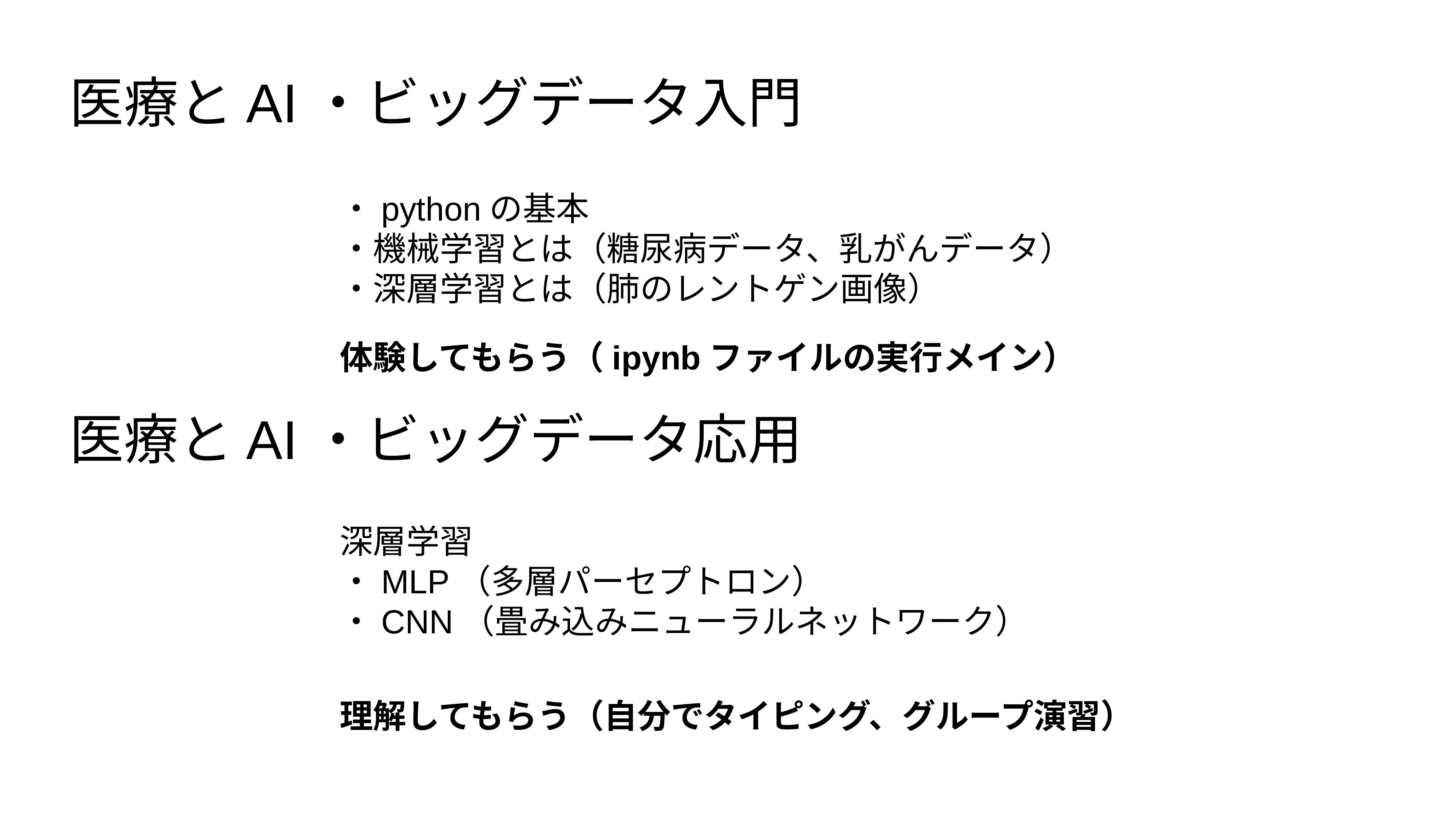

医療とAI・ビッグデータ入門
・pythonの基本
・機械学習とは（糖尿病データ、乳がんデータ）
・深層学習とは（肺のレントゲン画像）
体験してもらう（ipynbファイルの実行メイン）
医療とAI・ビッグデータ応用
深層学習
・MLP（多層パーセプトロン）
・CNN（畳み込みニューラルネットワーク）
理解してもらう（自分でタイピング、グループ演習）